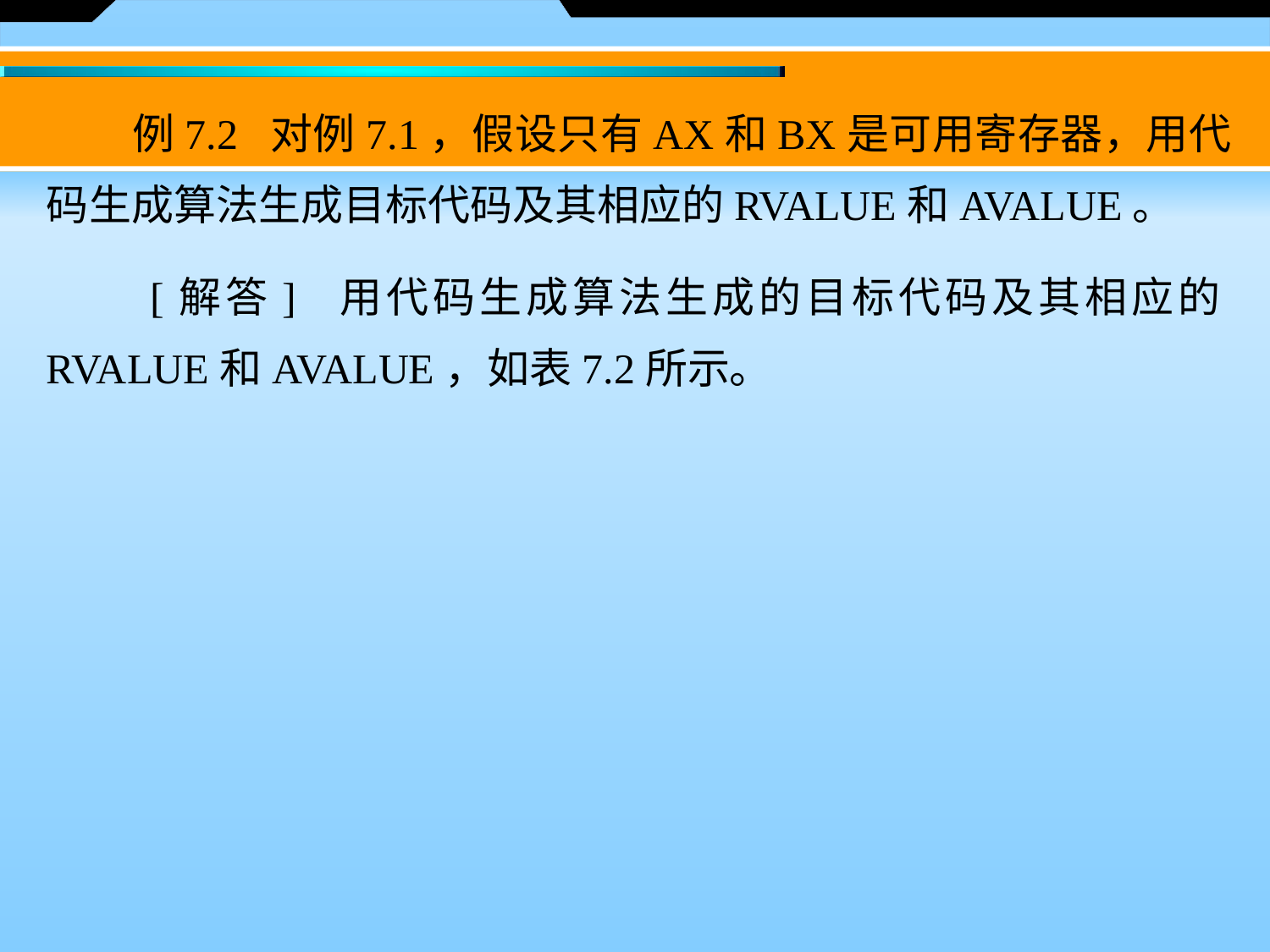

例7.2  对例7.1，假设只有AX和BX是可用寄存器，用代码生成算法生成目标代码及其相应的RVALUE和AVALUE。
　　[解答]  用代码生成算法生成的目标代码及其相应的RVALUE和AVALUE，如表7.2所示。